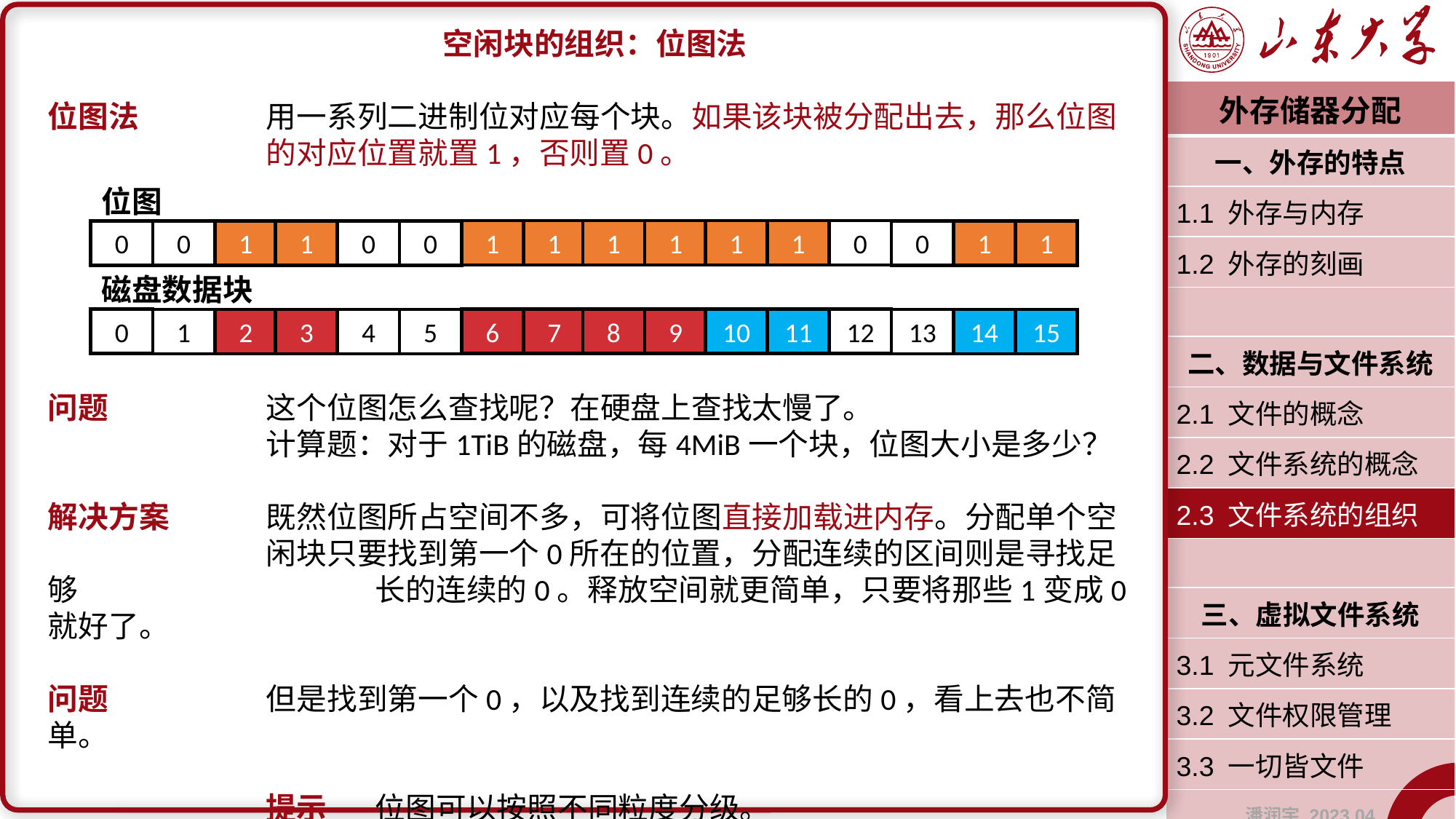

空闲块的组织：位图法

位图法		用一系列二进制位对应每个块。如果该块被分配出去，那么位图			的对应位置就置1，否则置0。

问题		这个位图怎么查找呢？在硬盘上查找太慢了。
		计算题：对于1TiB的磁盘，每4MiB一个块，位图大小是多少？

解决方案	既然位图所占空间不多，可将位图直接加载进内存。分配单个空			闲块只要找到第一个0所在的位置，分配连续的区间则是寻找足够			长的连续的0。释放空间就更简单，只要将那些1变成0就好了。

问题		但是找到第一个0，以及找到连续的足够长的0，看上去也不简单。

		提示 	位图可以按照不同粒度分级。
| 外存储器分配 |
| --- |
| 一、外存的特点 |
| 1.1 外存与内存 |
| 1.2 外存的刻画 |
|  |
| 二、数据与文件系统 |
| 2.1 文件的概念 |
| 2.2 文件系统的概念 |
| 2.3 文件系统的组织 |
|  |
| 三、虚拟文件系统 |
| 3.1 元文件系统 |
| 3.2 文件权限管理 |
| 3.3 一切皆文件 |
| 潘润宇 2023.04 |
位图
1
1
1
1
1
1
0
0
0
1
1
0
0
0
1
1
磁盘数据块
6
7
8
9
10
11
12
0
1
2
3
4
5
13
14
15